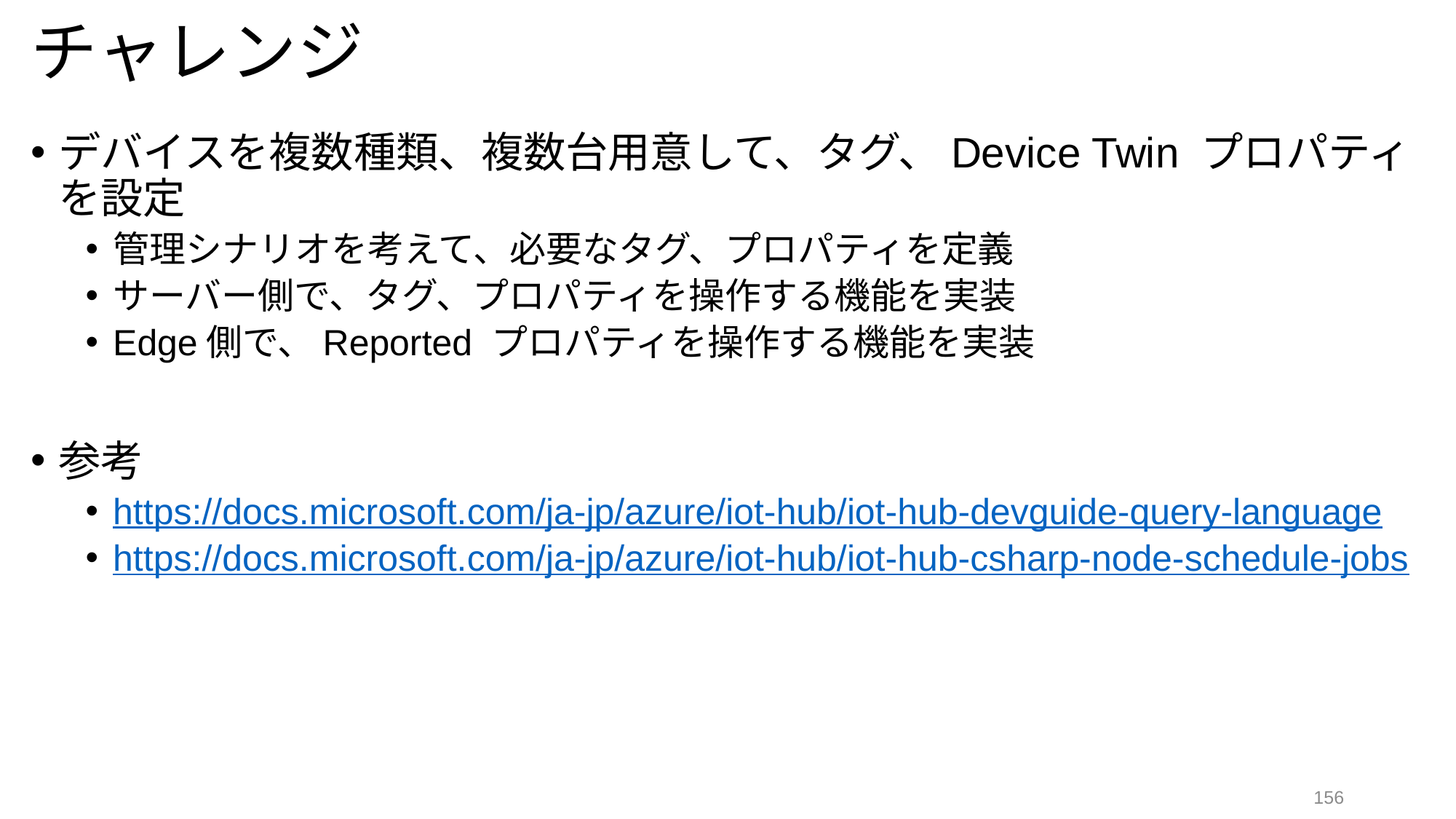

# チャレンジ
デバイスを複数種類、複数台用意して、タグ、Device Twin プロパティを設定
管理シナリオを考えて、必要なタグ、プロパティを定義
サーバー側で、タグ、プロパティを操作する機能を実装
Edge側で、Reported プロパティを操作する機能を実装

参考
https://docs.microsoft.com/ja-jp/azure/iot-hub/iot-hub-devguide-query-language
https://docs.microsoft.com/ja-jp/azure/iot-hub/iot-hub-csharp-node-schedule-jobs
156